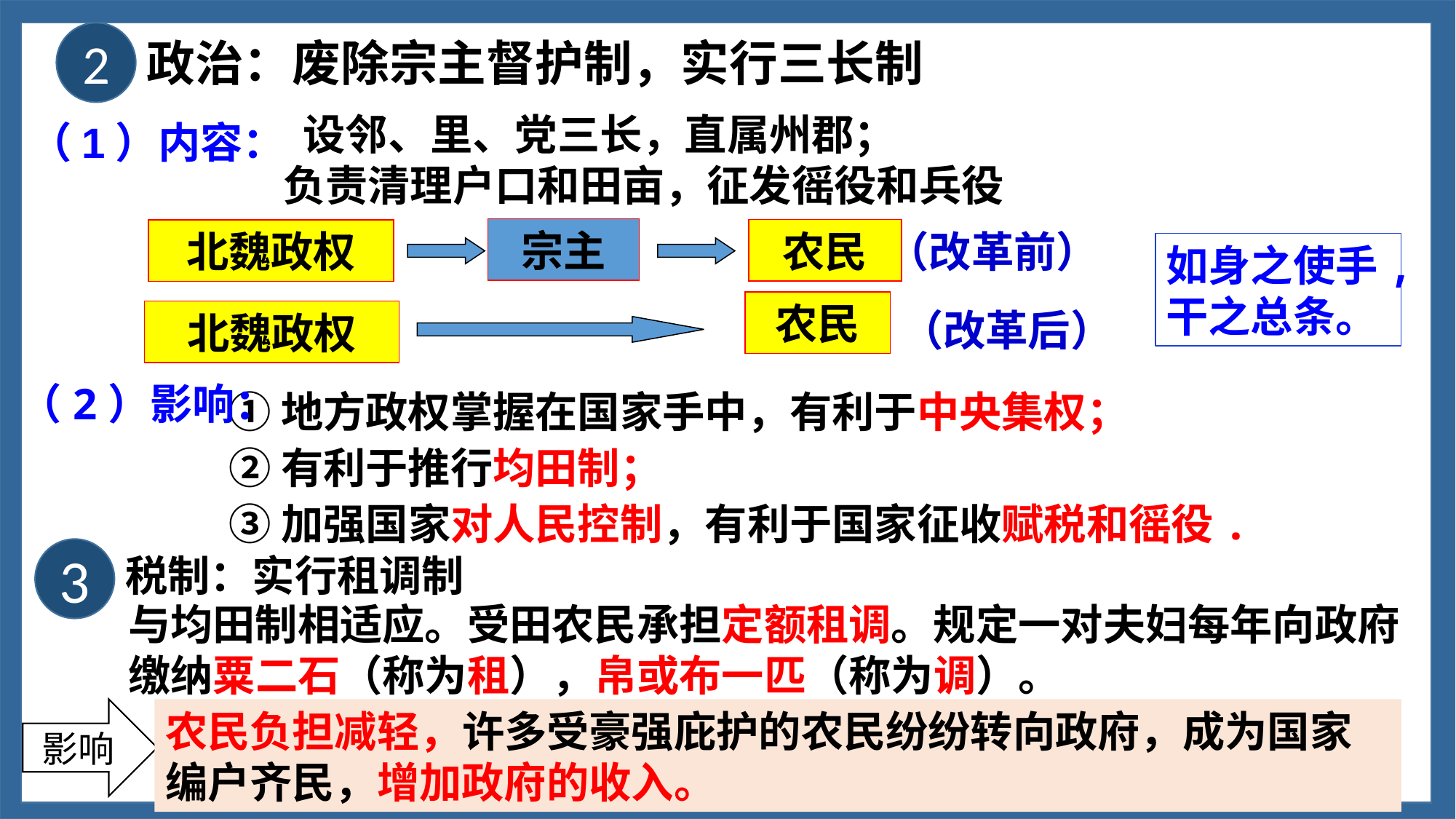

2
政治：废除宗主督护制，实行三长制
 设邻、里、党三长，直属州郡；
负责清理户口和田亩，征发徭役和兵役
（1）内容：

宗主
农民
（改革前）
北魏政权
如身之使手,干之总条。

农民
（改革后）
北魏政权
（2）影响：
  ①地方政权掌握在国家手中，有利于中央集权；
  ②有利于推行均田制；
  ③加强国家对人民控制，有利于国家征收赋税和徭役.
3
税制：实行租调制
与均田制相适应。受田农民承担定额租调。规定一对夫妇每年向政府缴纳粟二石（称为租），帛或布一匹（称为调）。
影响
农民负担减轻，许多受豪强庇护的农民纷纷转向政府，成为国家编户齐民，增加政府的收入。